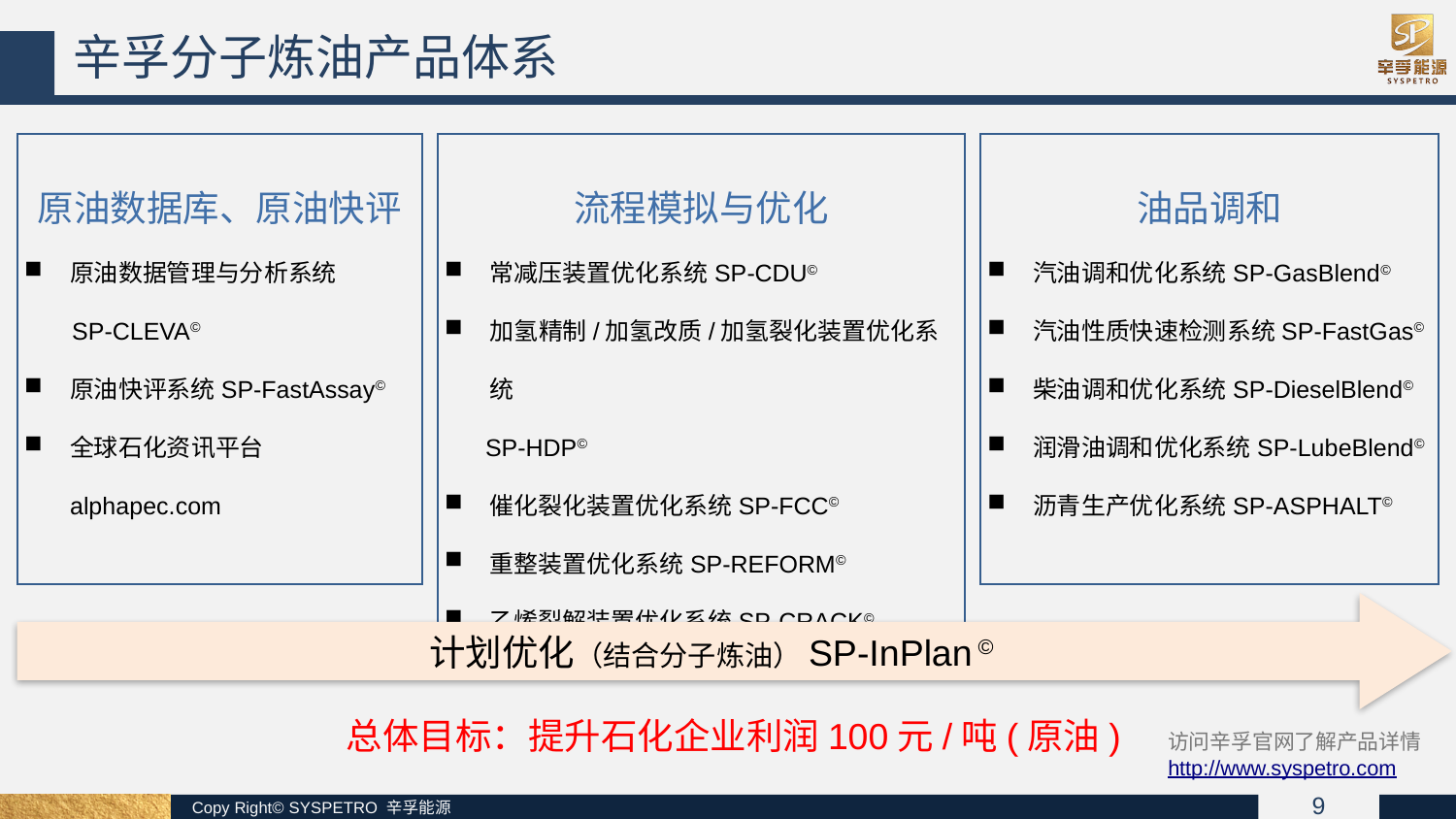

辛孚分子炼油产品体系
原油数据库、原油快评
原油数据管理与分析系统
       SP-CLEVA©
原油快评系统SP-FastAssay©
全球石化资讯平台alphapec.com

流程模拟与优化
常减压装置优化系统SP-CDU©
加氢精制/加氢改质/加氢裂化装置优化系统
      SP-HDP©
催化裂化装置优化系统SP-FCC©
重整装置优化系统SP-REFORM©
乙烯裂解装置优化系统SP-CRACK©
油品调和
汽油调和优化系统SP-GasBlend©
汽油性质快速检测系统SP-FastGas©
柴油调和优化系统SP-DieselBlend©
润滑油调和优化系统SP-LubeBlend©
沥青生产优化系统SP-ASPHALT©

计划优化（结合分子炼油）SP-InPlan ©
总体目标：提升石化企业利润100元/吨(原油)
访问辛孚官网了解产品详情
http://www.syspetro.com